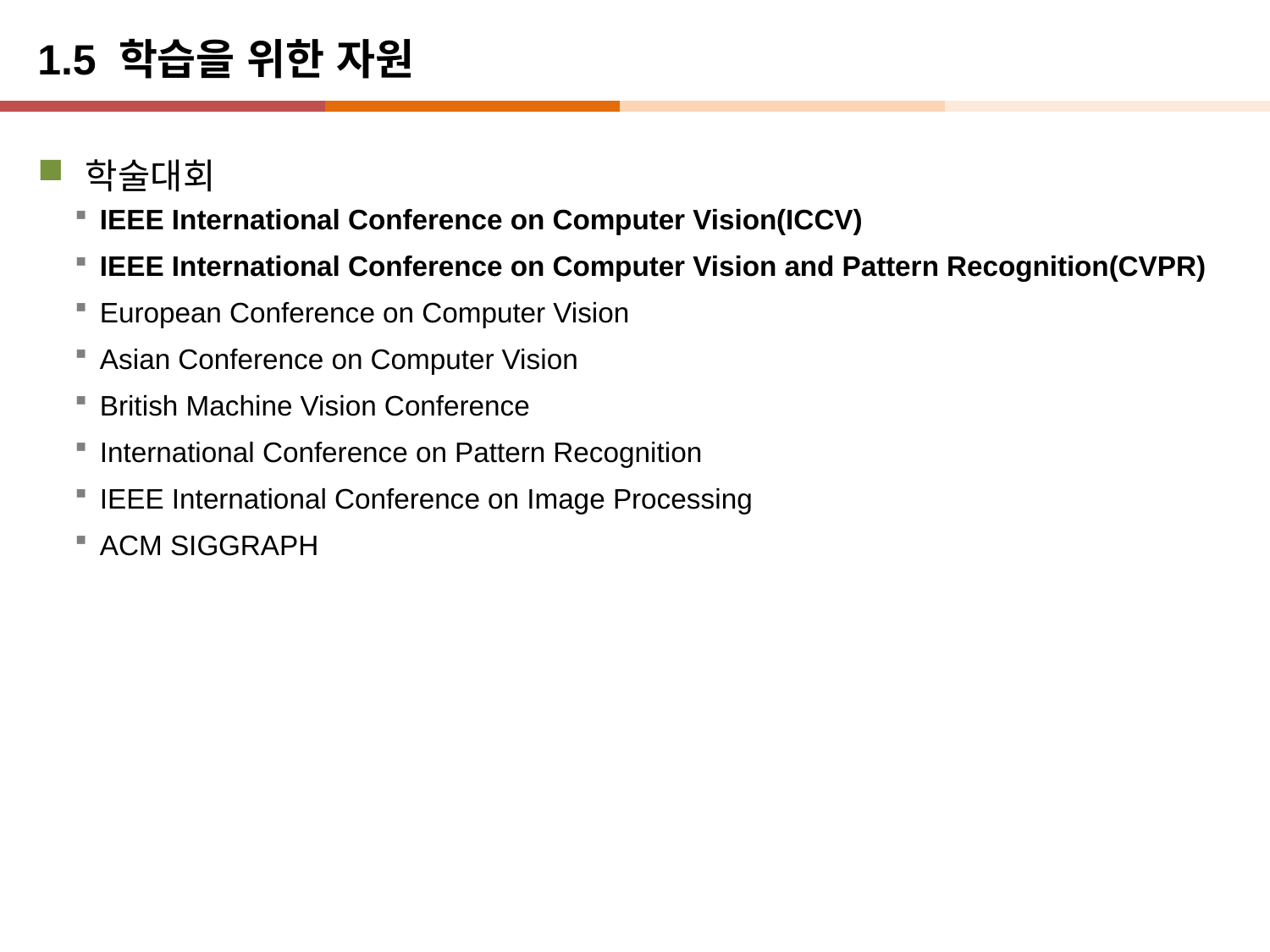

# 1.5 학습을 위한 자원
학술대회
IEEE International Conference on Computer Vision(ICCV)
IEEE International Conference on Computer Vision and Pattern Recognition(CVPR)
European Conference on Computer Vision
Asian Conference on Computer Vision
British Machine Vision Conference
International Conference on Pattern Recognition
IEEE International Conference on Image Processing
ACM SIGGRAPH